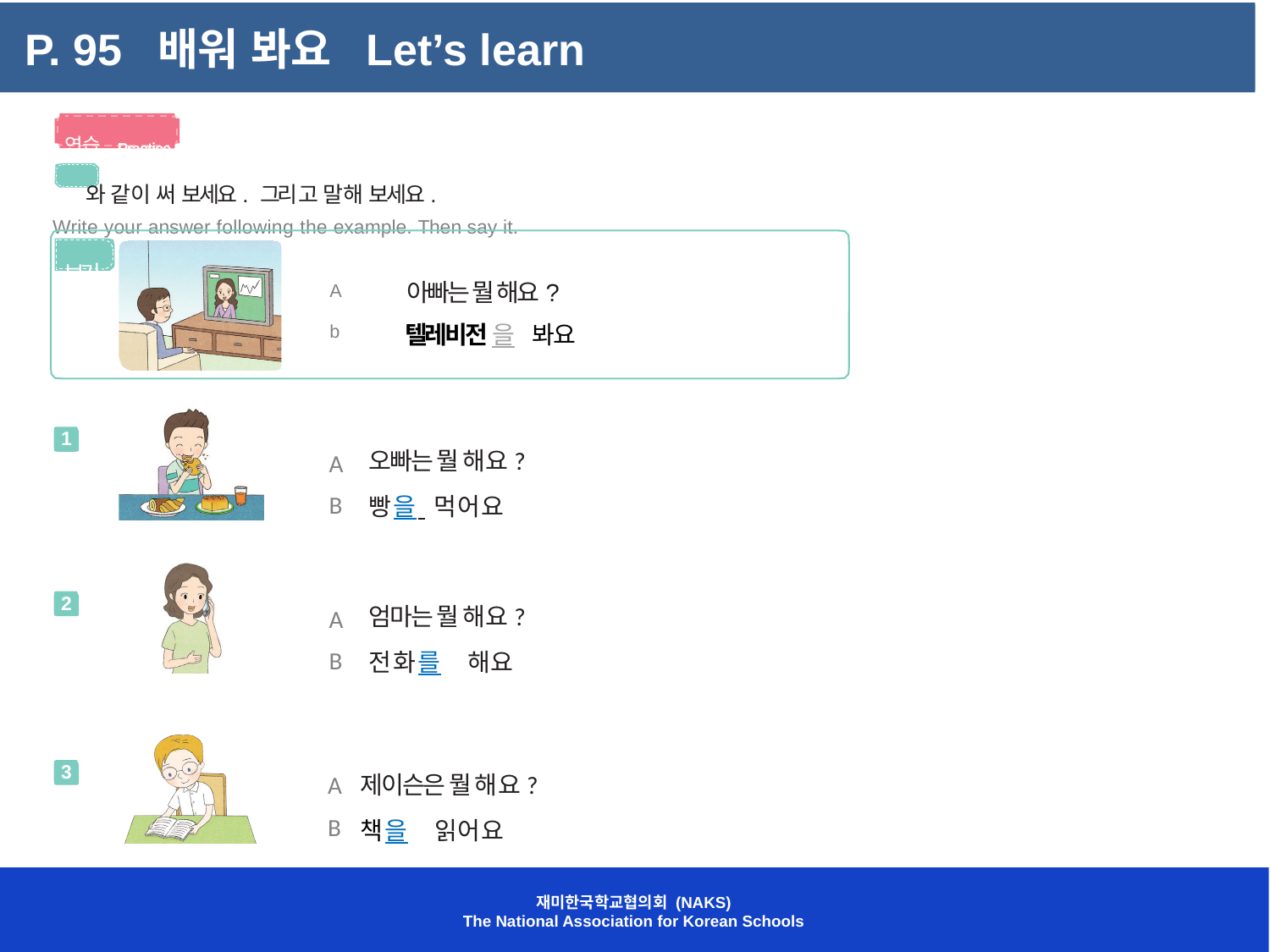

P. 95  배워 봐요  Let’s learn

연습 Practice

보기  와 같이 써 보세요. 그리고 말해 보세요.
Write your answer following the example. Then say it.

보기

A

	아빠는 뭘 해요?

텔레비전 을   봐요
b

1

오빠는 뭘 해요?

빵을  먹어요
A
B

2

엄마는 뭘 해요?

전화를. 해요
A
B

3

A
제이슨은 뭘 해요?

책을. 읽어요
B
재미한국학교협의회 (NAKS)
The National Association for Korean Schools